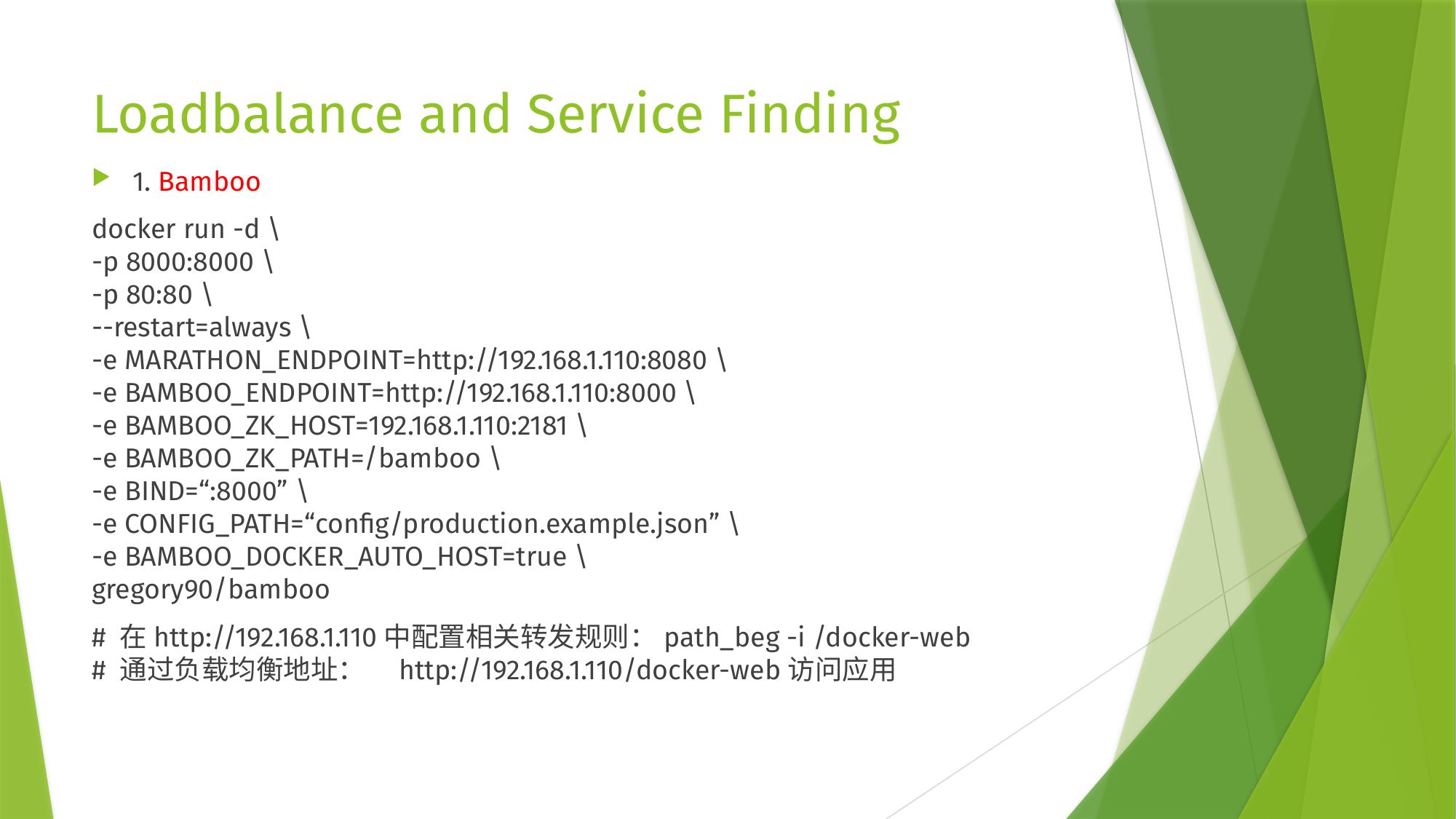

# Loadbalance and Service Finding
1. Bamboo
docker run -d \
-p 8000:8000 \
-p 80:80 \
--restart=always \
-e MARATHON_ENDPOINT=http://192.168.1.110:8080 \
-e BAMBOO_ENDPOINT=http://192.168.1.110:8000 \
-e BAMBOO_ZK_HOST=192.168.1.110:2181 \
-e BAMBOO_ZK_PATH=/bamboo \
-e BIND=“:8000” \
-e CONFIG_PATH=“config/production.example.json” \
-e BAMBOO_DOCKER_AUTO_HOST=true \
gregory90/bamboo
# 在http://192.168.1.110中配置相关转发规则：path_beg -i /docker-web # 通过负载均衡地址：　http://192.168.1.110/docker-web访问应用